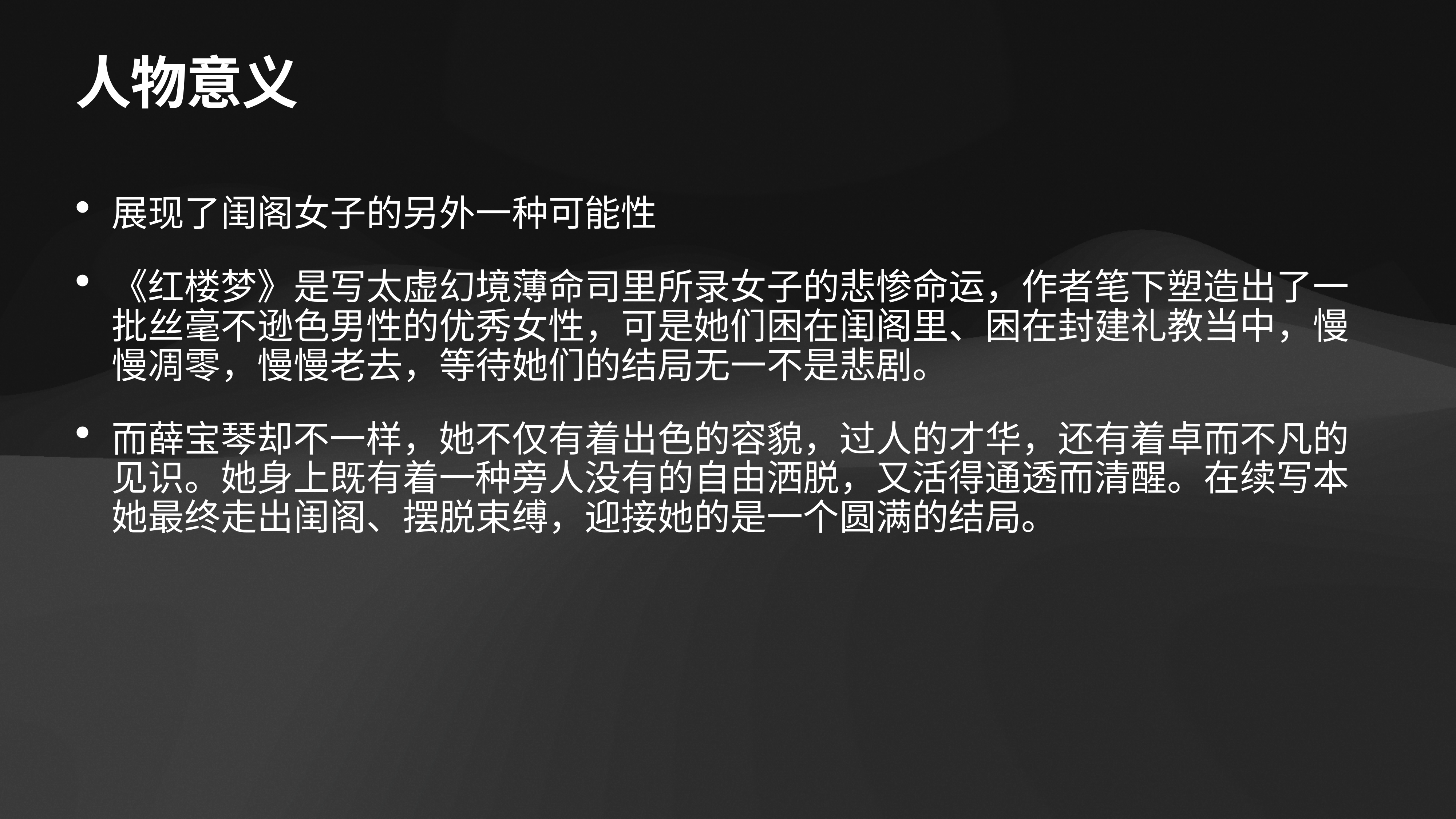

# 人物意义
展现了闺阁女子的另外一种可能性
《红楼梦》是写太虚幻境薄命司里所录女子的悲惨命运，作者笔下塑造出了一批丝毫不逊色男性的优秀女性，可是她们困在闺阁里、困在封建礼教当中，慢慢凋零，慢慢老去，等待她们的结局无一不是悲剧。
而薛宝琴却不一样，她不仅有着出色的容貌，过人的才华，还有着卓而不凡的见识。她身上既有着一种旁人没有的自由洒脱，又活得通透而清醒。在续写本她最终走出闺阁、摆脱束缚，迎接她的是一个圆满的结局。